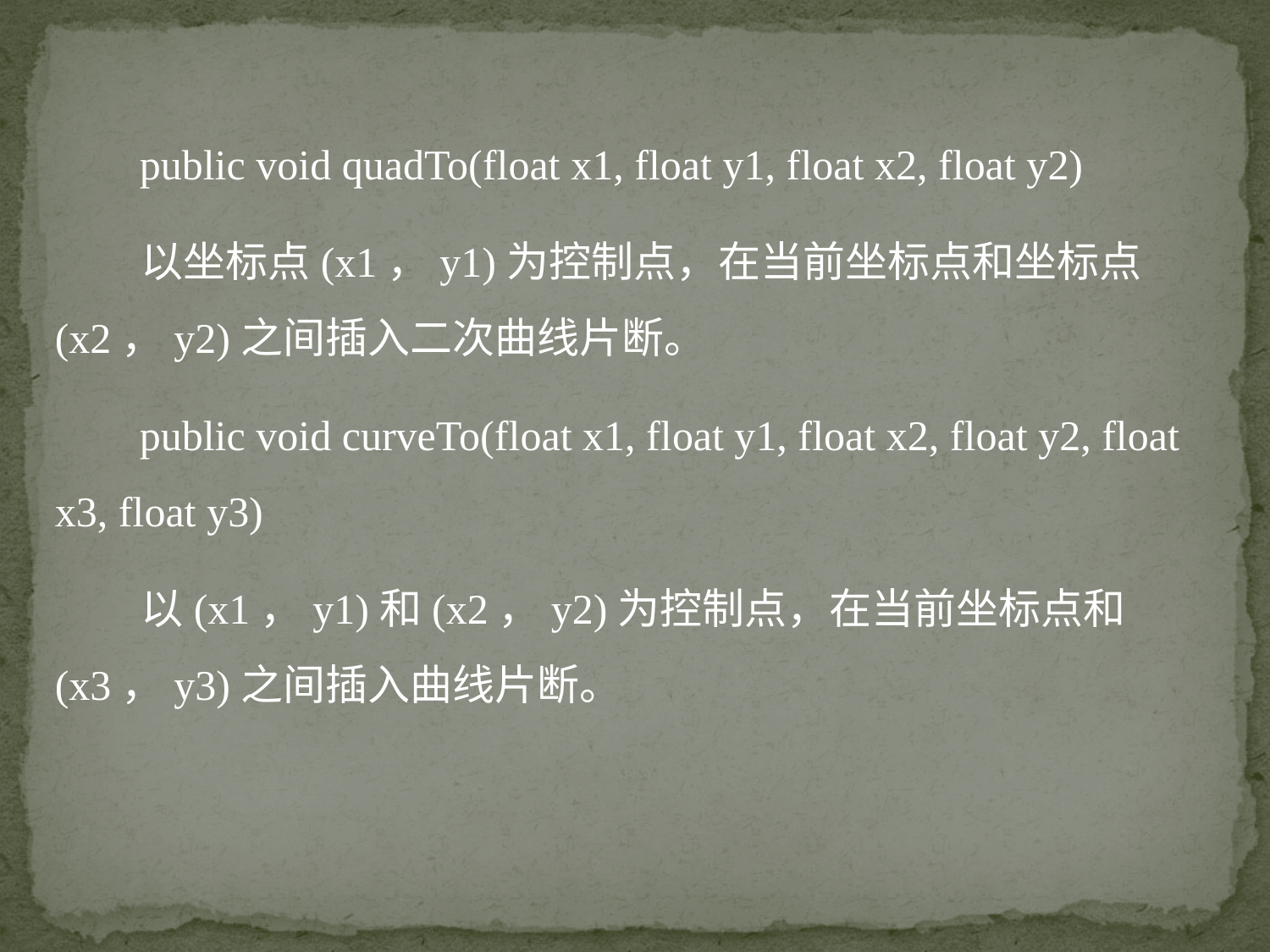

public void quadTo(float x1, float y1, float x2, float y2)
        以坐标点(x1，y1)为控制点，在当前坐标点和坐标点(x2，y2)之间插入二次曲线片断。
        public void curveTo(float x1, float y1, float x2, float y2, float x3, float y3)
        以(x1，y1)和(x2，y2)为控制点，在当前坐标点和(x3，y3)之间插入曲线片断。